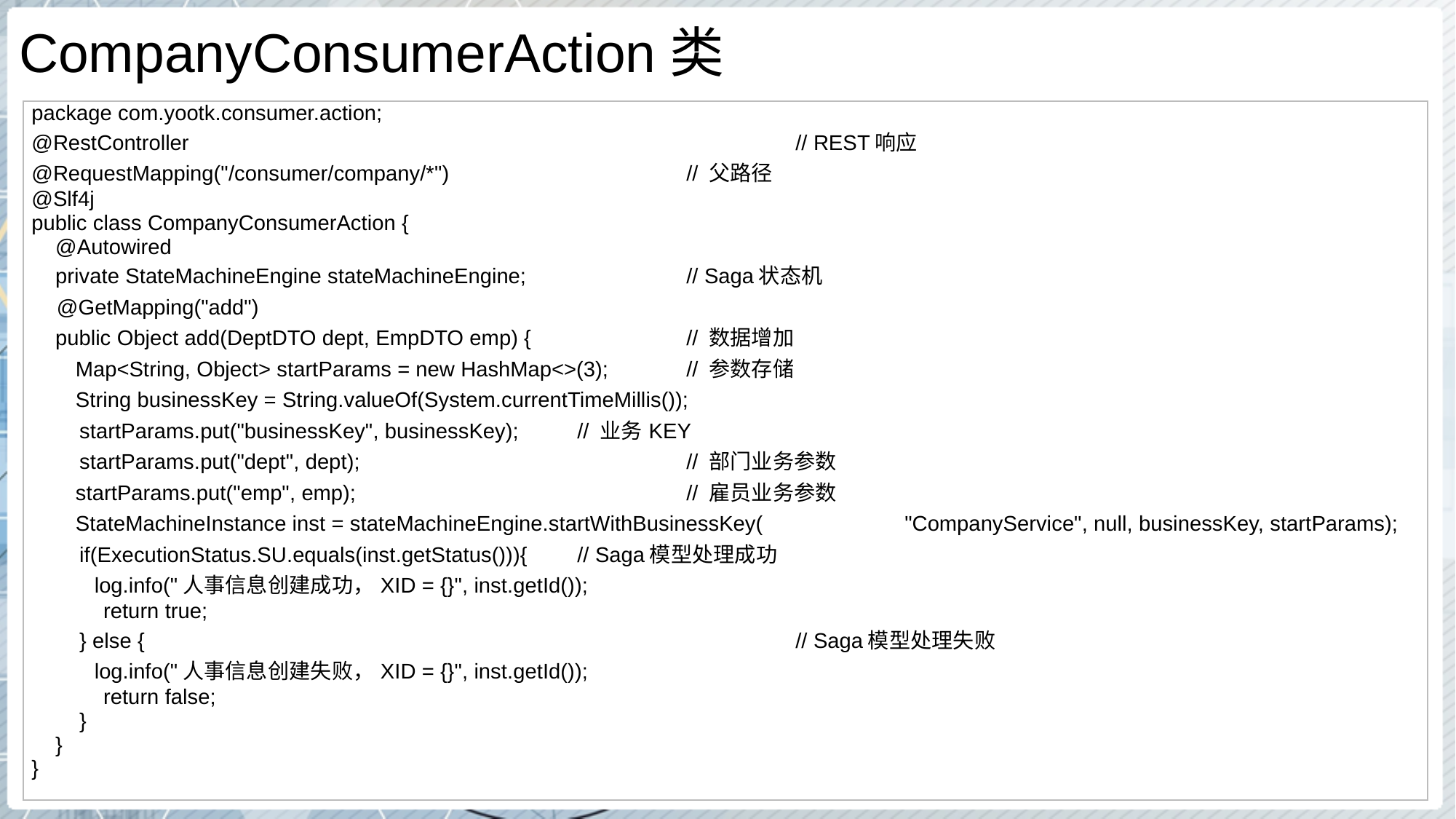

# CompanyConsumerAction类
| package com.yootk.consumer.action; @RestController // REST响应 @RequestMapping("/consumer/company/\*") // 父路径 @Slf4j public class CompanyConsumerAction { @Autowired private StateMachineEngine stateMachineEngine; // Saga状态机 @GetMapping("add") public Object add(DeptDTO dept, EmpDTO emp) { // 数据增加 Map<String, Object> startParams = new HashMap<>(3); // 参数存储 String businessKey = String.valueOf(System.currentTimeMillis()); startParams.put("businessKey", businessKey); // 业务KEY startParams.put("dept", dept); // 部门业务参数 startParams.put("emp", emp); // 雇员业务参数 StateMachineInstance inst = stateMachineEngine.startWithBusinessKey( "CompanyService", null, businessKey, startParams); if(ExecutionStatus.SU.equals(inst.getStatus())){ // Saga模型处理成功 log.info("人事信息创建成功，XID = {}", inst.getId()); return true; } else { // Saga模型处理失败 log.info("人事信息创建失败，XID = {}", inst.getId()); return false; } } } |
| --- |